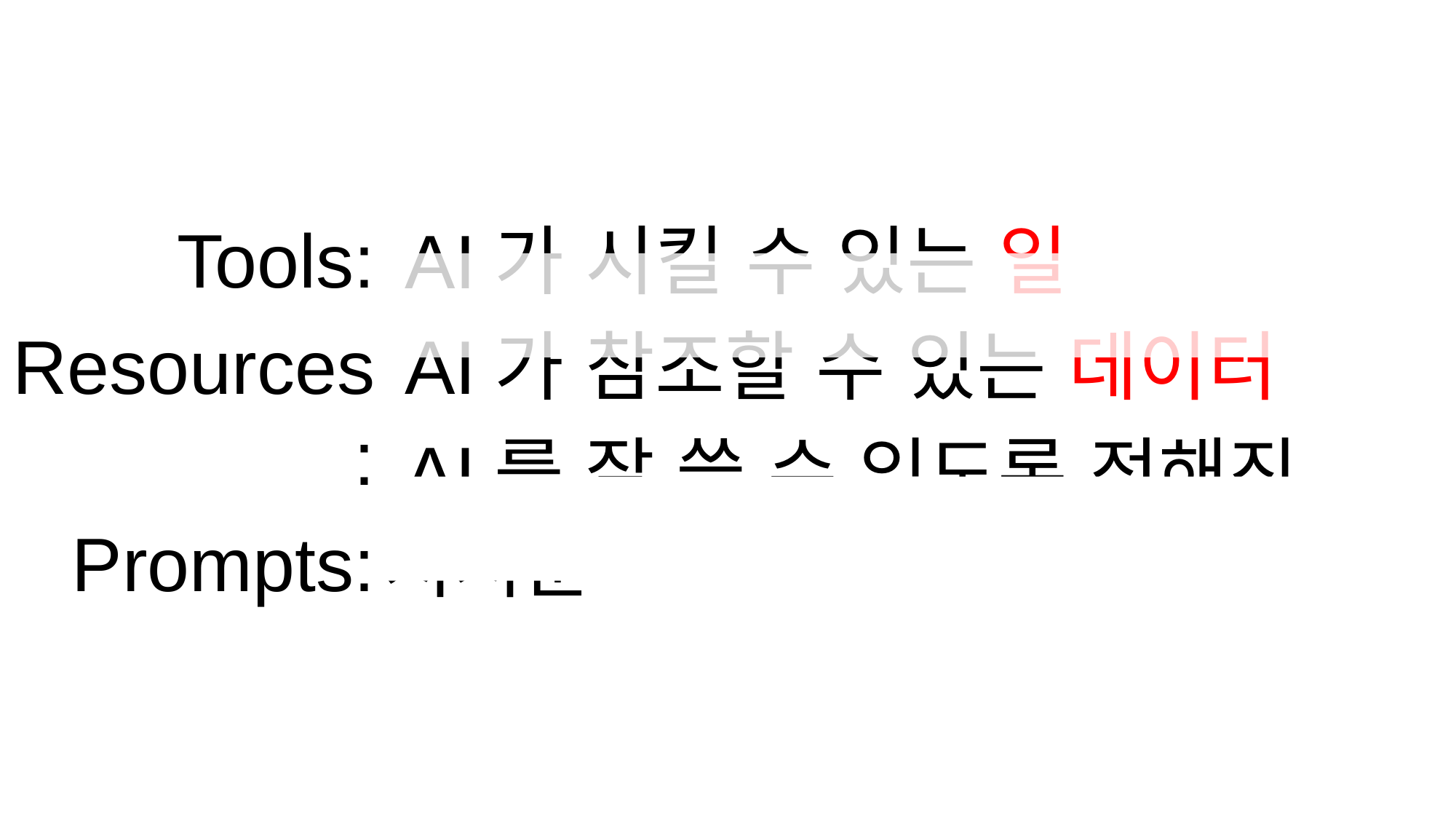

Tools:
Resources:
Prompts:

 AI가 시킬 수 있는 일
 AI가 참조할 수 있는 데이터
 AI를 잘 쓸 수 있도록 정해진 지시문